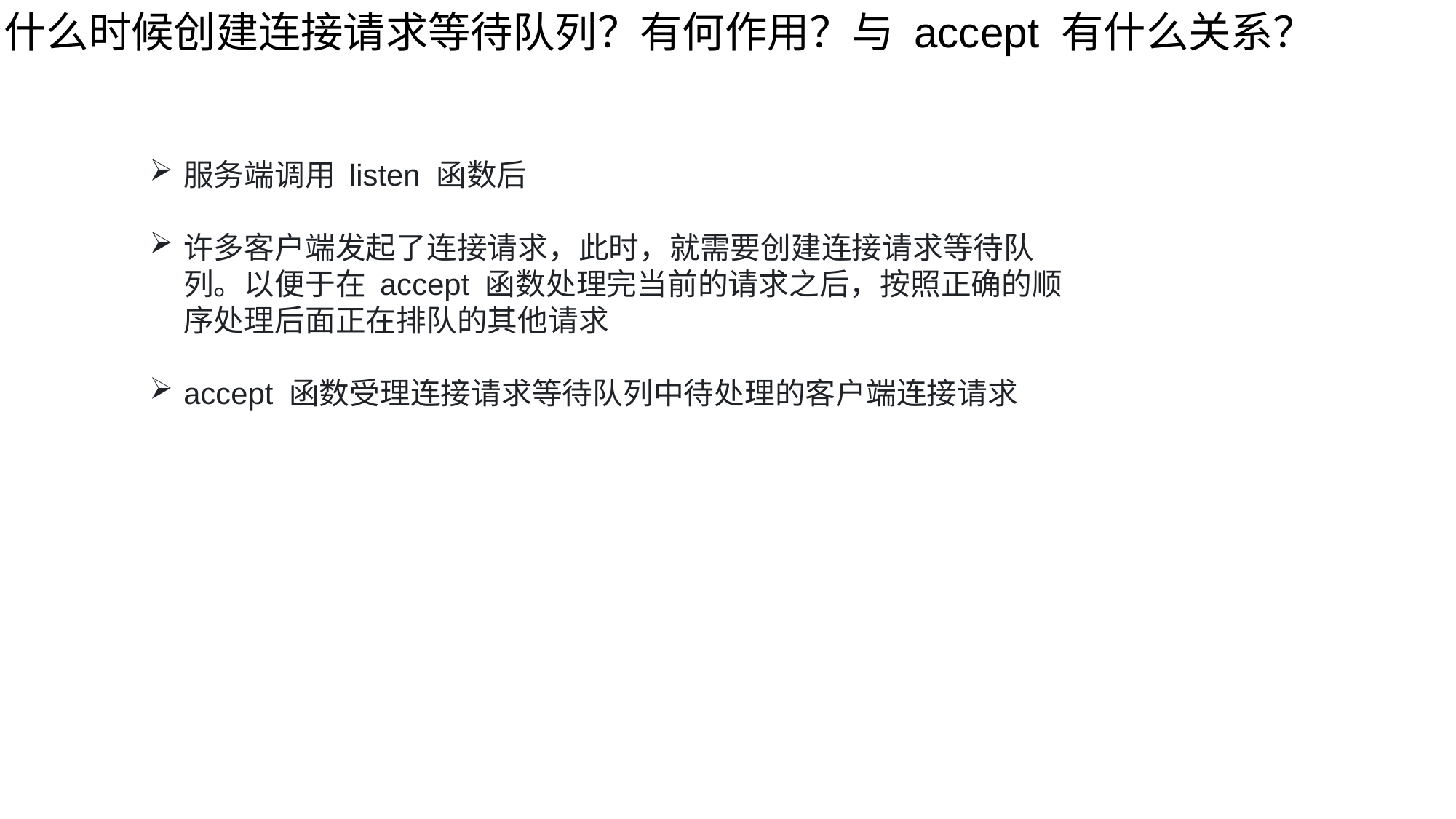

什么时候创建连接请求等待队列？有何作用？与 accept 有什么关系？
服务端调用 listen 函数后

许多客户端发起了连接请求，此时，就需要创建连接请求等待队列。以便于在 accept 函数处理完当前的请求之后，按照正确的顺序处理后面正在排队的其他请求

accept 函数受理连接请求等待队列中待处理的客户端连接请求